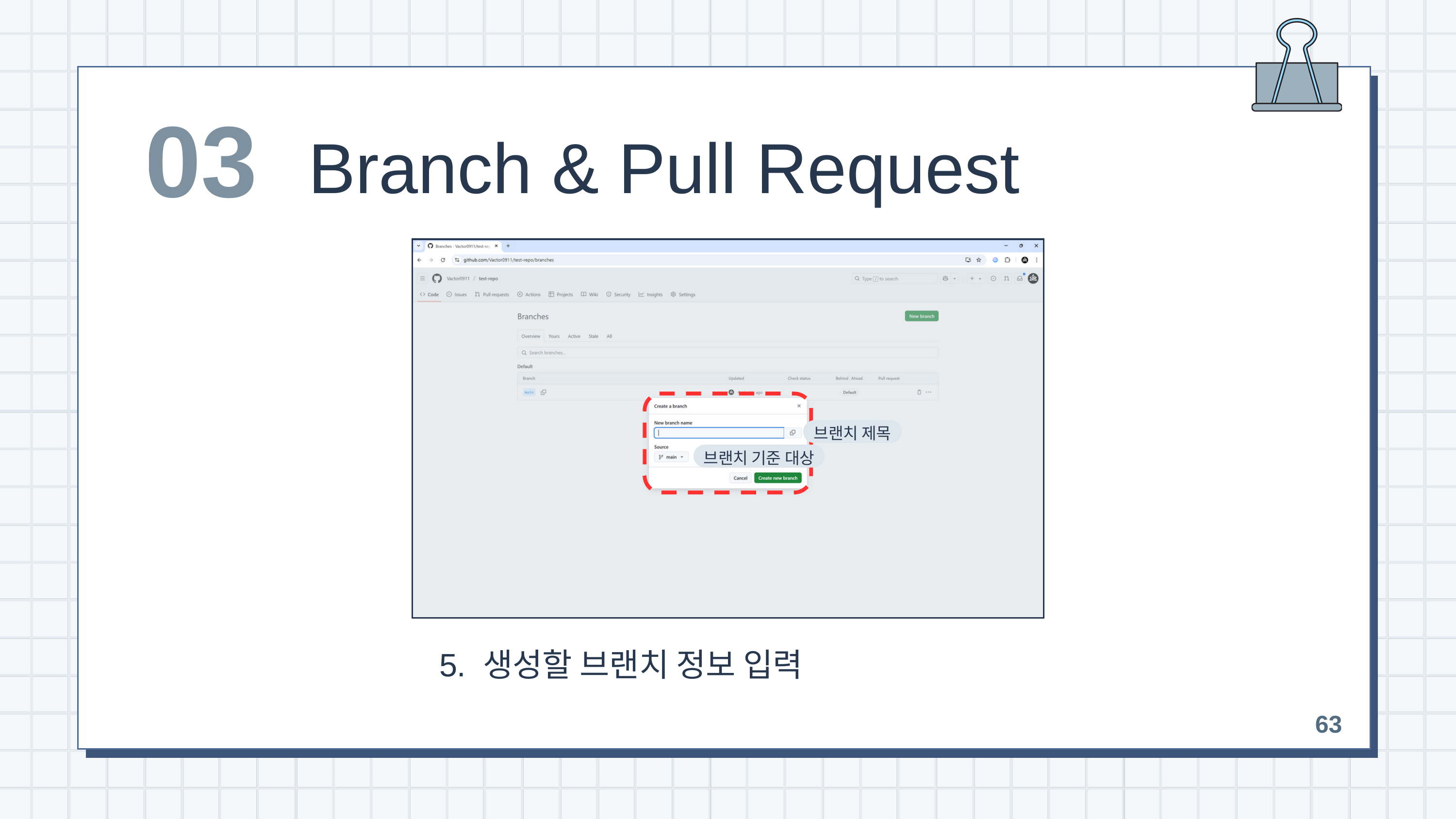

03
Branch & Pull Request

브랜치 제목

브랜치 기준 대상
   5. 생성할 브랜치 정보 입력
63